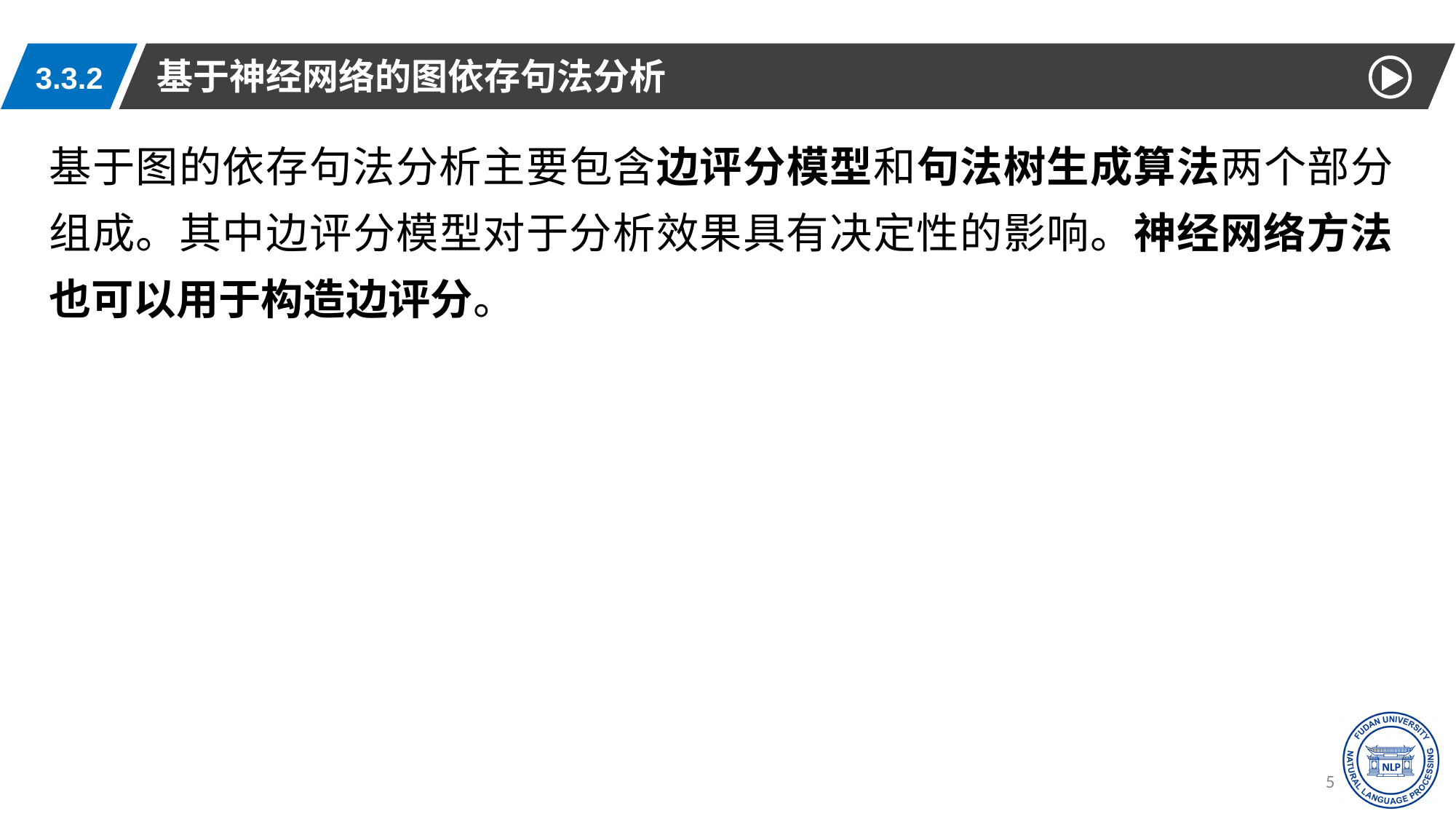

基于神经网络的图依存句法分析
3.3.2

基于图的依存句法分析主要包含边评分模型和句法树生成算法两个部分组成。其中边评分模型对于分析效果具有决定性的影响。神经网络方法也可以用于构造边评分。
54